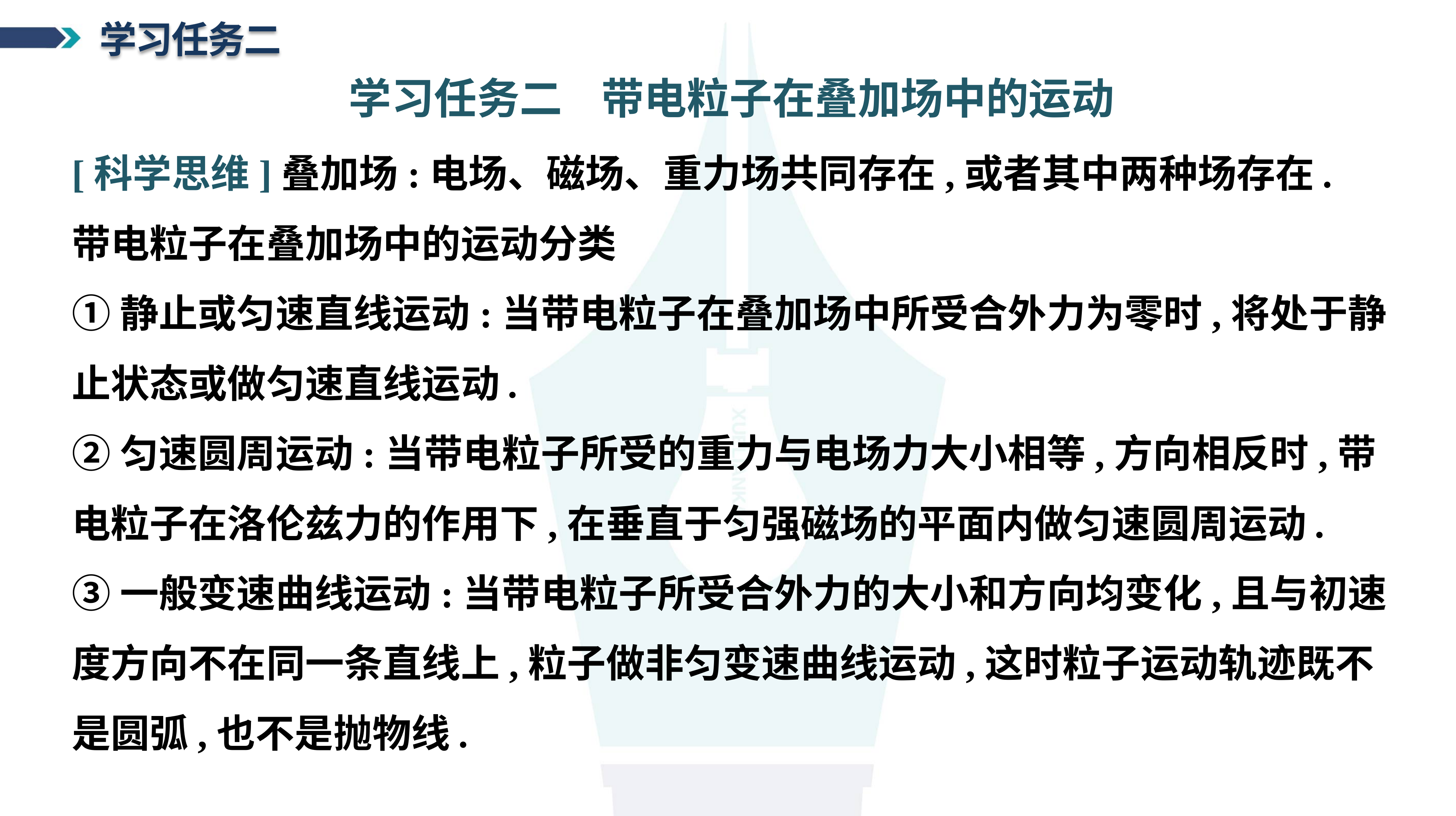

学习任务二
学习任务二    带电粒子在叠加场中的运动
[科学思维]叠加场:电场、磁场、重力场共同存在,或者其中两种场存在.
带电粒子在叠加场中的运动分类
①静止或匀速直线运动:当带电粒子在叠加场中所受合外力为零时,将处于静止状态或做匀速直线运动.
②匀速圆周运动:当带电粒子所受的重力与电场力大小相等,方向相反时,带电粒子在洛伦兹力的作用下,在垂直于匀强磁场的平面内做匀速圆周运动.
③一般变速曲线运动:当带电粒子所受合外力的大小和方向均变化,且与初速度方向不在同一条直线上,粒子做非匀变速曲线运动,这时粒子运动轨迹既不是圆弧,也不是抛物线.